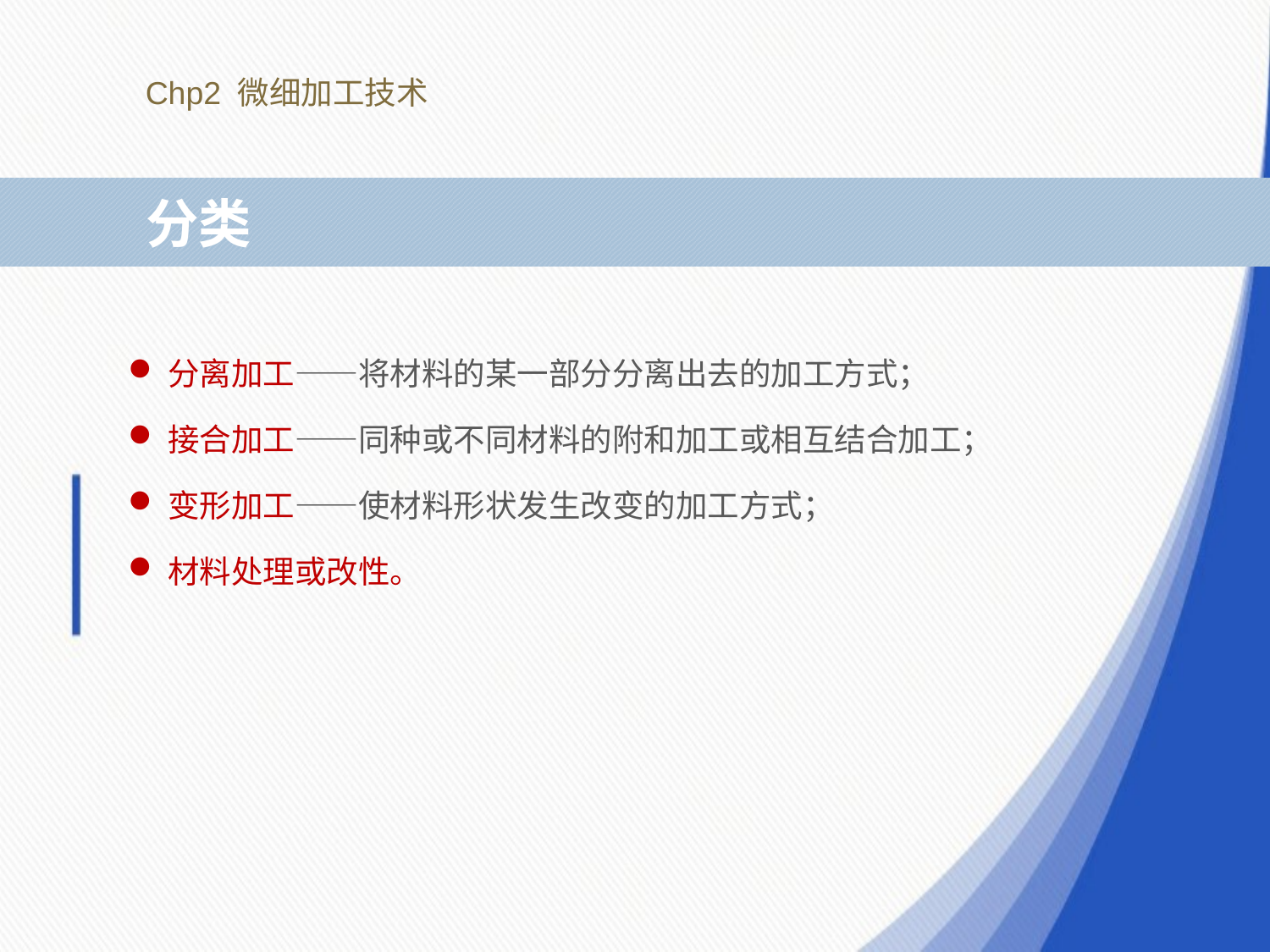

Chp2 微细加工技术
          分类
分离加工——将材料的某一部分分离出去的加工方式；
接合加工——同种或不同材料的附和加工或相互结合加工；
变形加工——使材料形状发生改变的加工方式；
材料处理或改性。